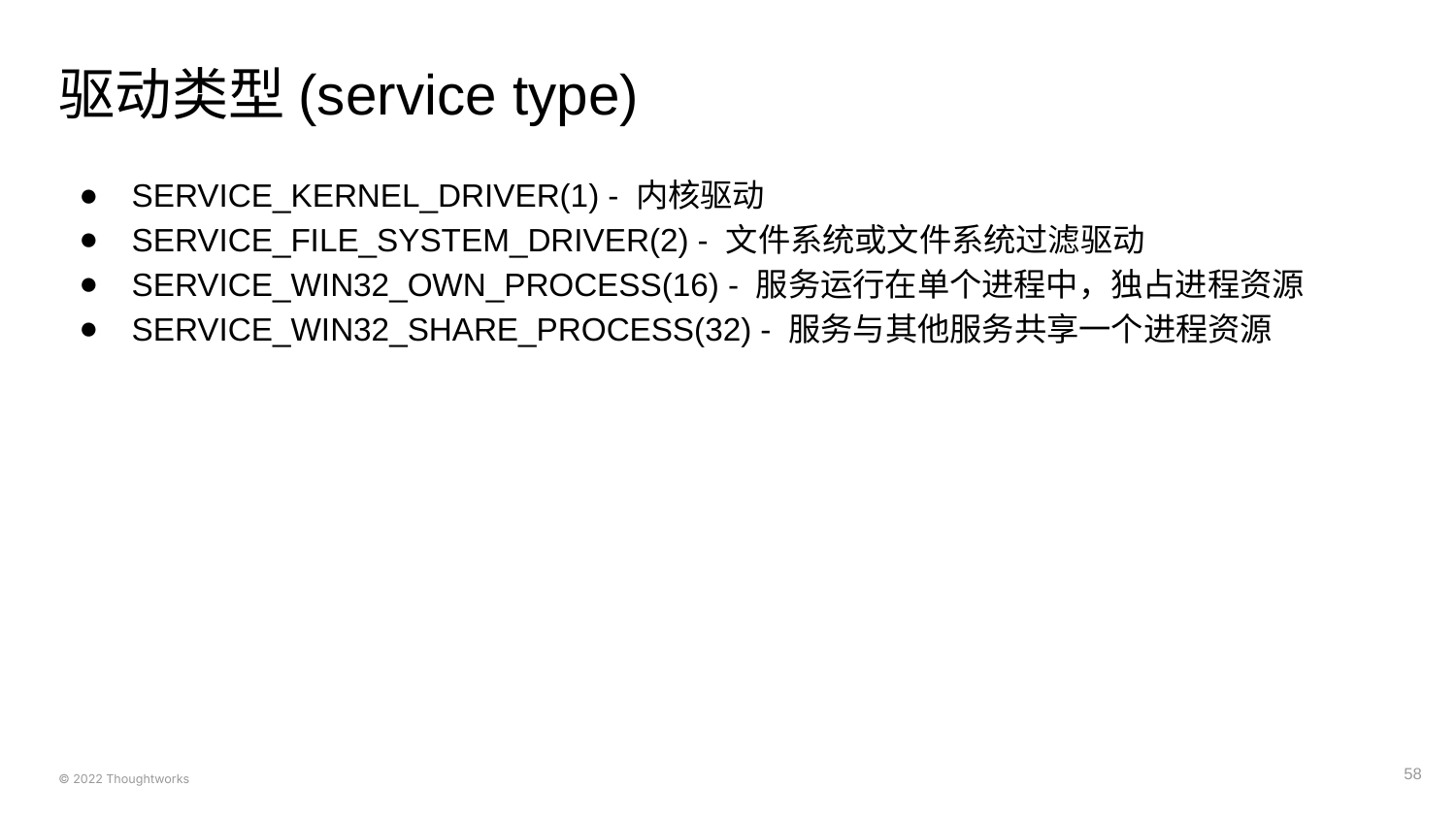

# 驱动类型(service type)
SERVICE_KERNEL_DRIVER(1) - 内核驱动
SERVICE_FILE_SYSTEM_DRIVER(2) - 文件系统或文件系统过滤驱动
SERVICE_WIN32_OWN_PROCESS(16) - 服务运行在单个进程中，独占进程资源
SERVICE_WIN32_SHARE_PROCESS(32) - 服务与其他服务共享一个进程资源
58